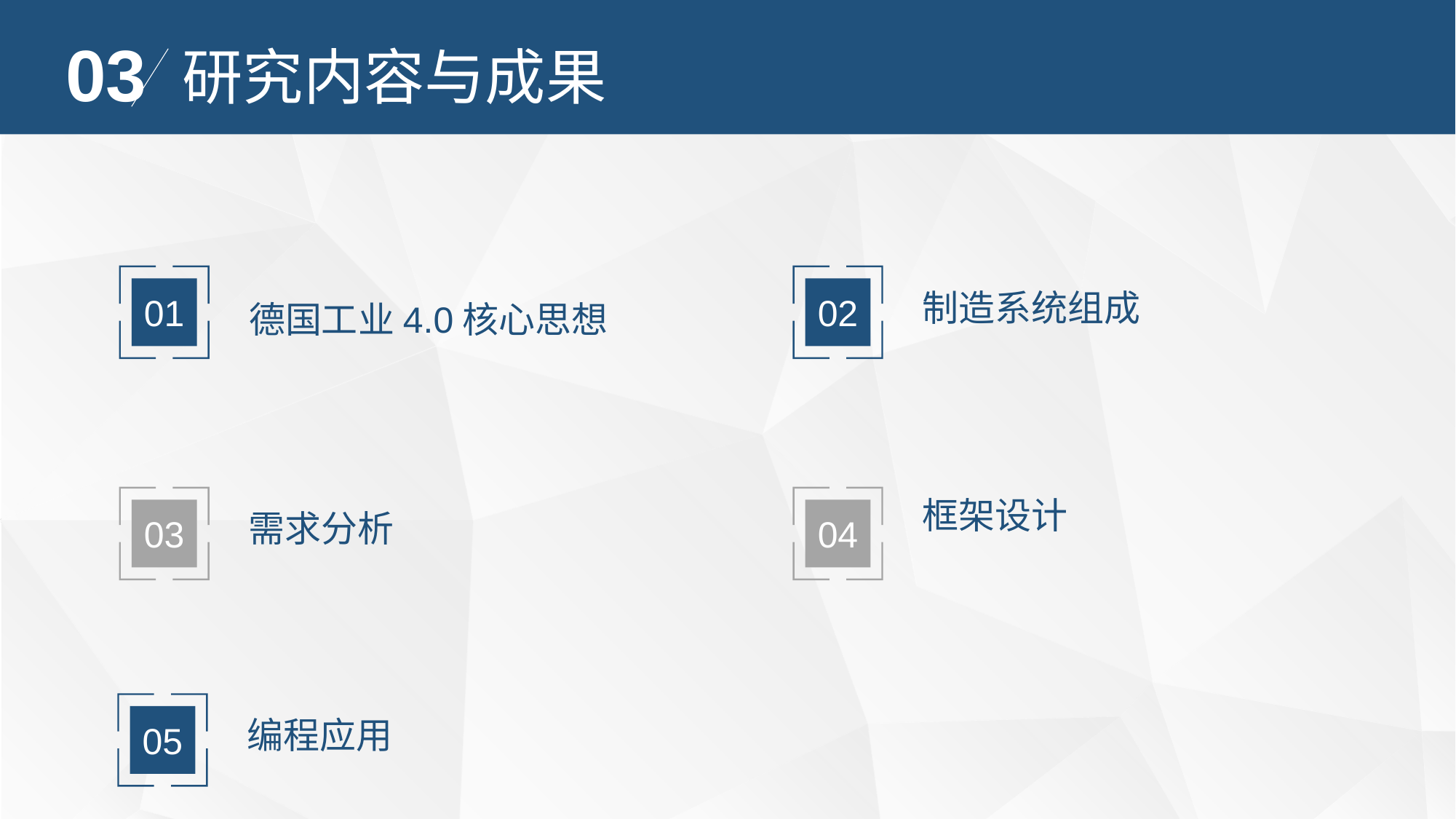

03
研究内容与成果

01
02
制造系统组成
德国工业4.0核心思想

框架设计
03
04
需求分析

05
编程应用